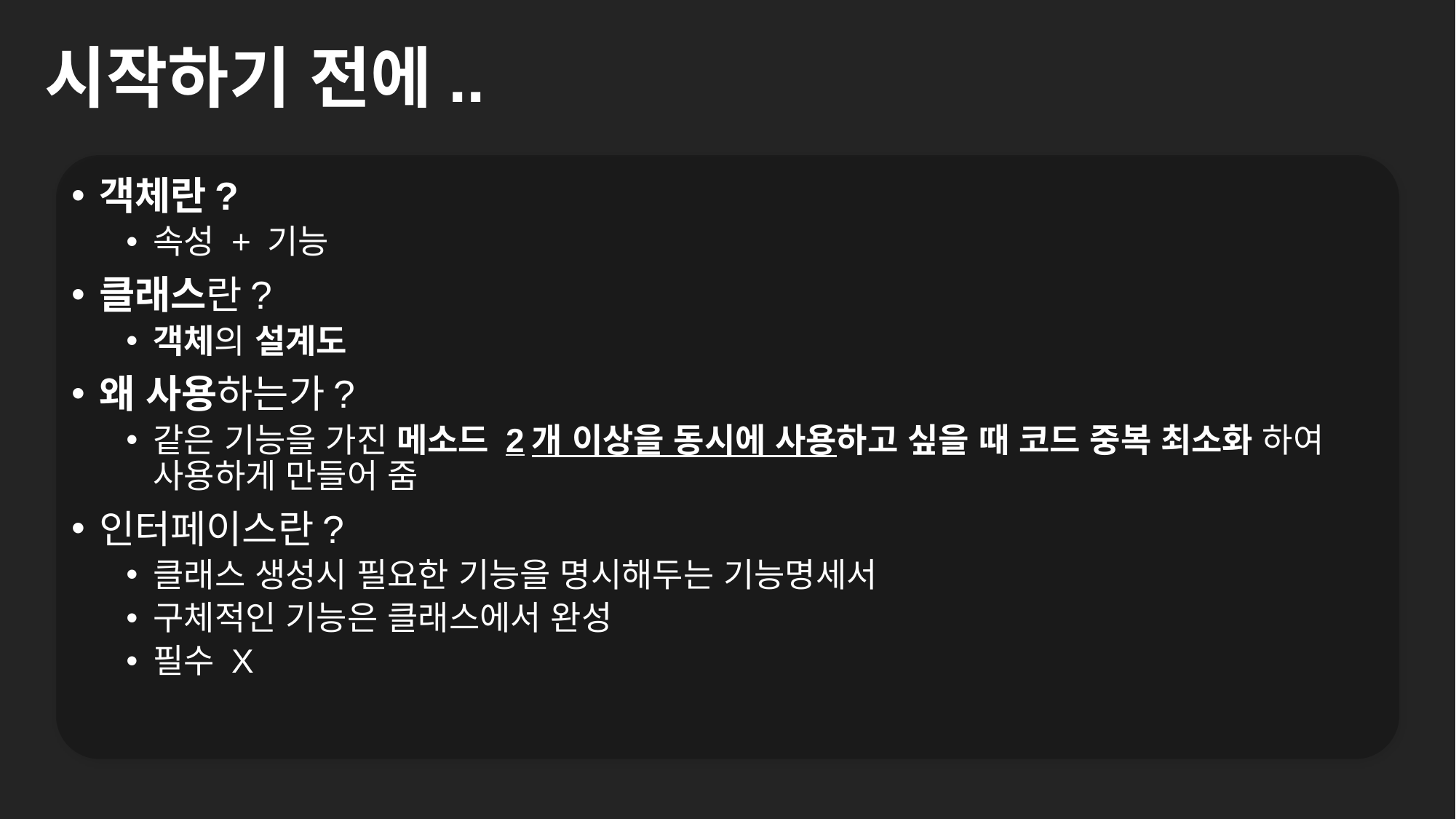

# 시작하기 전에..
객체란?
속성 + 기능
클래스란?
객체의 설계도
왜 사용하는가?
같은 기능을 가진 메소드 2개 이상을 동시에 사용하고 싶을 때 코드 중복 최소화 하여
사용하게 만들어 줌
인터페이스란?
클래스 생성시 필요한 기능을 명시해두는 기능명세서
구체적인 기능은 클래스에서 완성
필수 X